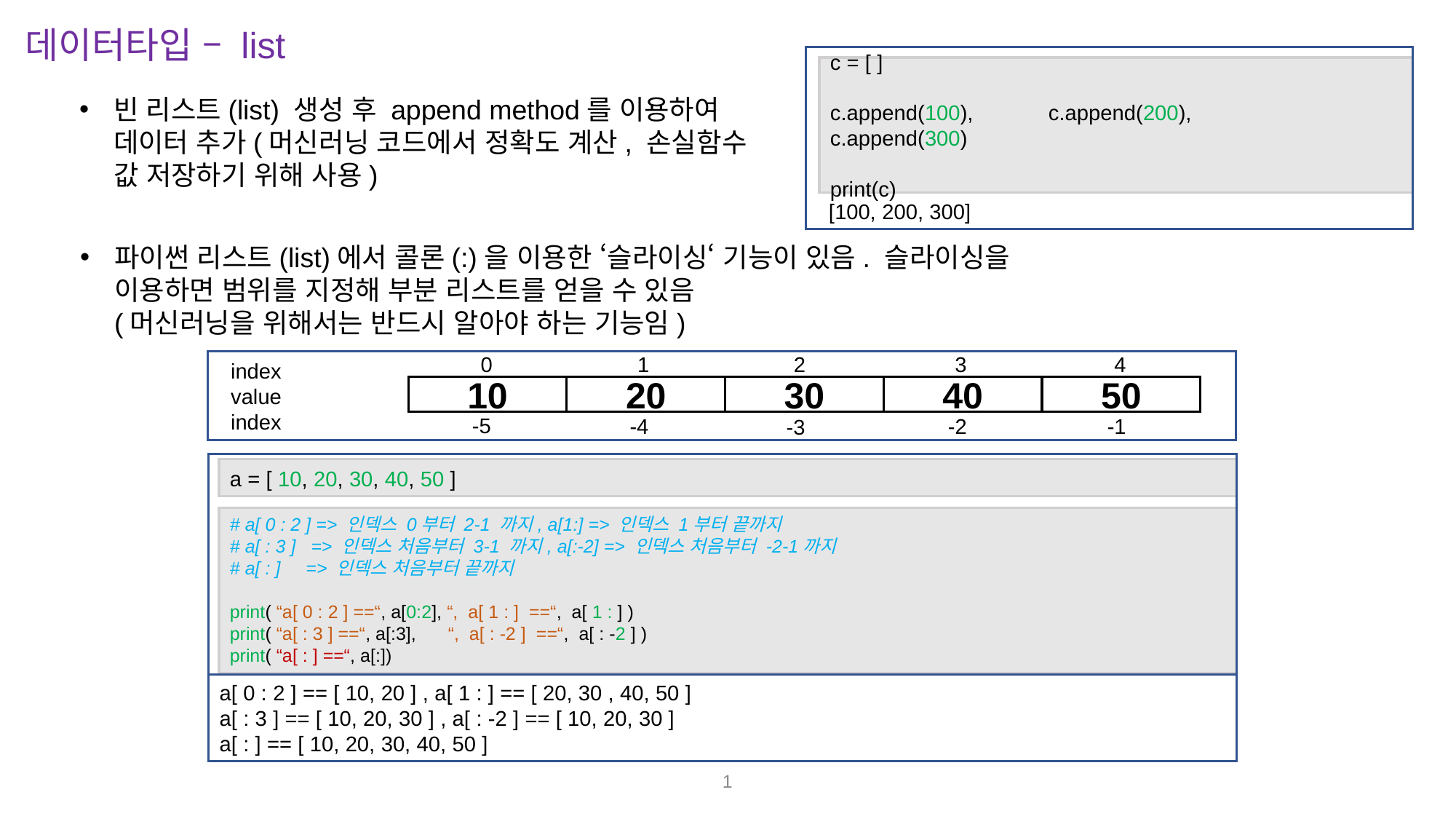

데이터타입 – list
  [100, 200, 300]
c = [ ]

c.append(100),	c.append(200),	c.append(300)

print(c)
빈 리스트(list) 생성 후 append method를 이용하여
데이터 추가(머신러닝 코드에서 정확도 계산, 손실함수
값 저장하기 위해 사용)
파이썬 리스트(list)에서 콜론(:)을 이용한 ‘슬라이싱‘ 기능이 있음. 슬라이싱을
이용하면 범위를 지정해 부분 리스트를 얻을 수 있음
(머신러닝을 위해서는 반드시 알아야 하는 기능임)
2
3
4
0
1
  index
  value
  index
50
20
30
10
-5
-4
-2
-1
-3
40

a = [ 10, 20, 30, 40, 50 ]
# a[ 0 : 2 ] => 인덱스 0부터 2-1 까지, a[1:] => 인덱스 1부터 끝까지
# a[ : 3 ]   => 인덱스 처음부터 3-1 까지, a[:-2] => 인덱스 처음부터 -2-1까지
# a[ : ]     => 인덱스 처음부터 끝까지

print( “a[ 0 : 2 ] ==“, a[0:2], “,  a[ 1 : ]  ==“,  a[ 1 : ] )
print( “a[ : 3 ] ==“, a[:3],	“,  a[ : -2 ]  ==“,  a[ : -2 ] )
print( “a[ : ] ==“, a[:])
a[ 0 : 2 ] == [ 10, 20 ] , a[ 1 : ] == [ 20, 30 , 40, 50 ]
a[ : 3 ] == [ 10, 20, 30 ] , a[ : -2 ] == [ 10, 20, 30 ]
a[ : ] == [ 10, 20, 30, 40, 50 ]
1